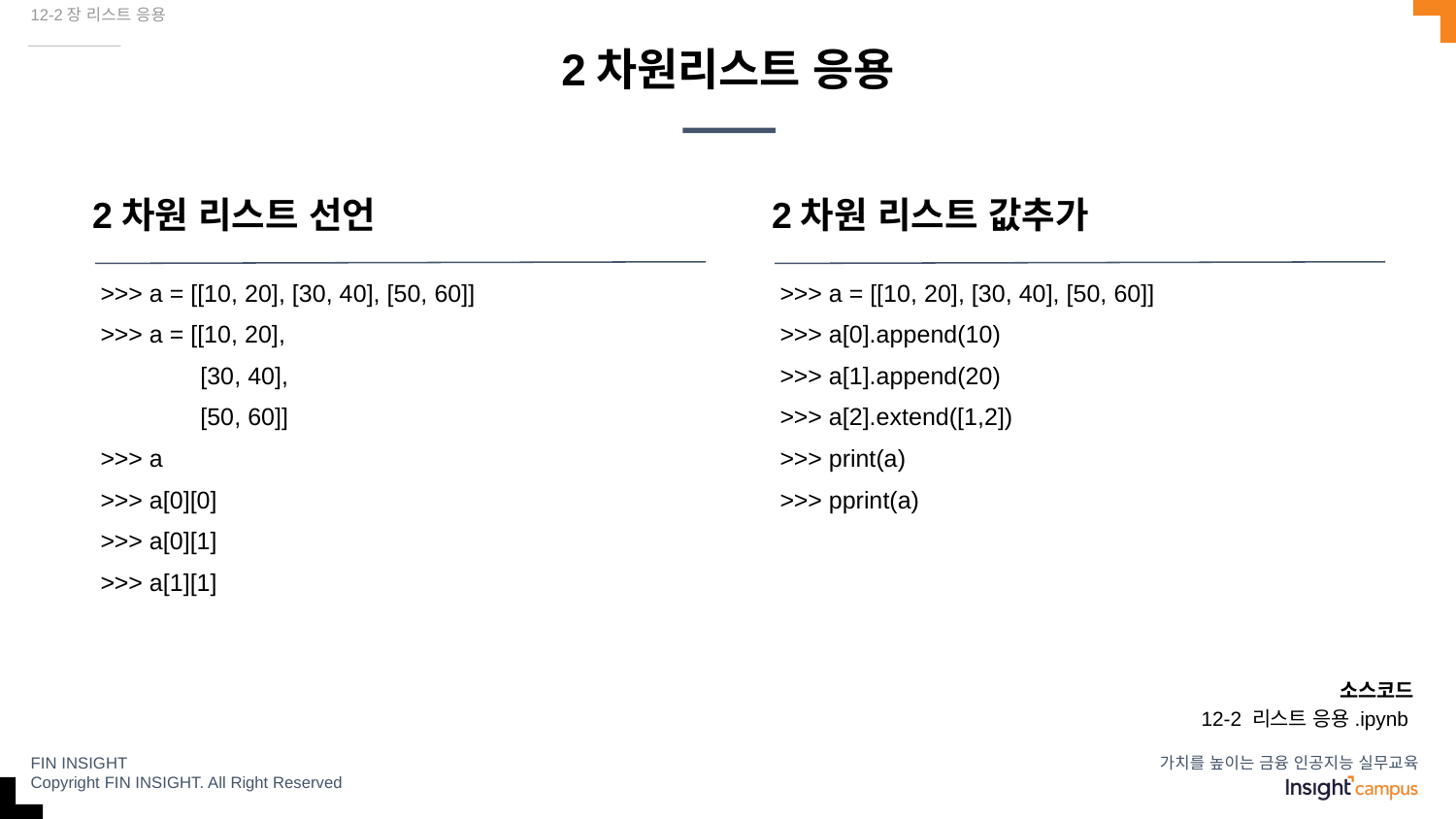

12-2장 리스트 응용
# 2차원리스트 응용
2차원 리스트 선언
2차원 리스트 값추가
>>> a = [[10, 20], [30, 40], [50, 60]]
>>> a = [[10, 20],
    [30, 40],
    [50, 60]]
>>> a
>>> a[0][0]
>>> a[0][1]
>>> a[1][1]
>>> a = [[10, 20], [30, 40], [50, 60]]
>>> a[0].append(10)
>>> a[1].append(20)
>>> a[2].extend([1,2])
>>> print(a)
>>> pprint(a)
소스코드
12-2 리스트 응용.ipynb